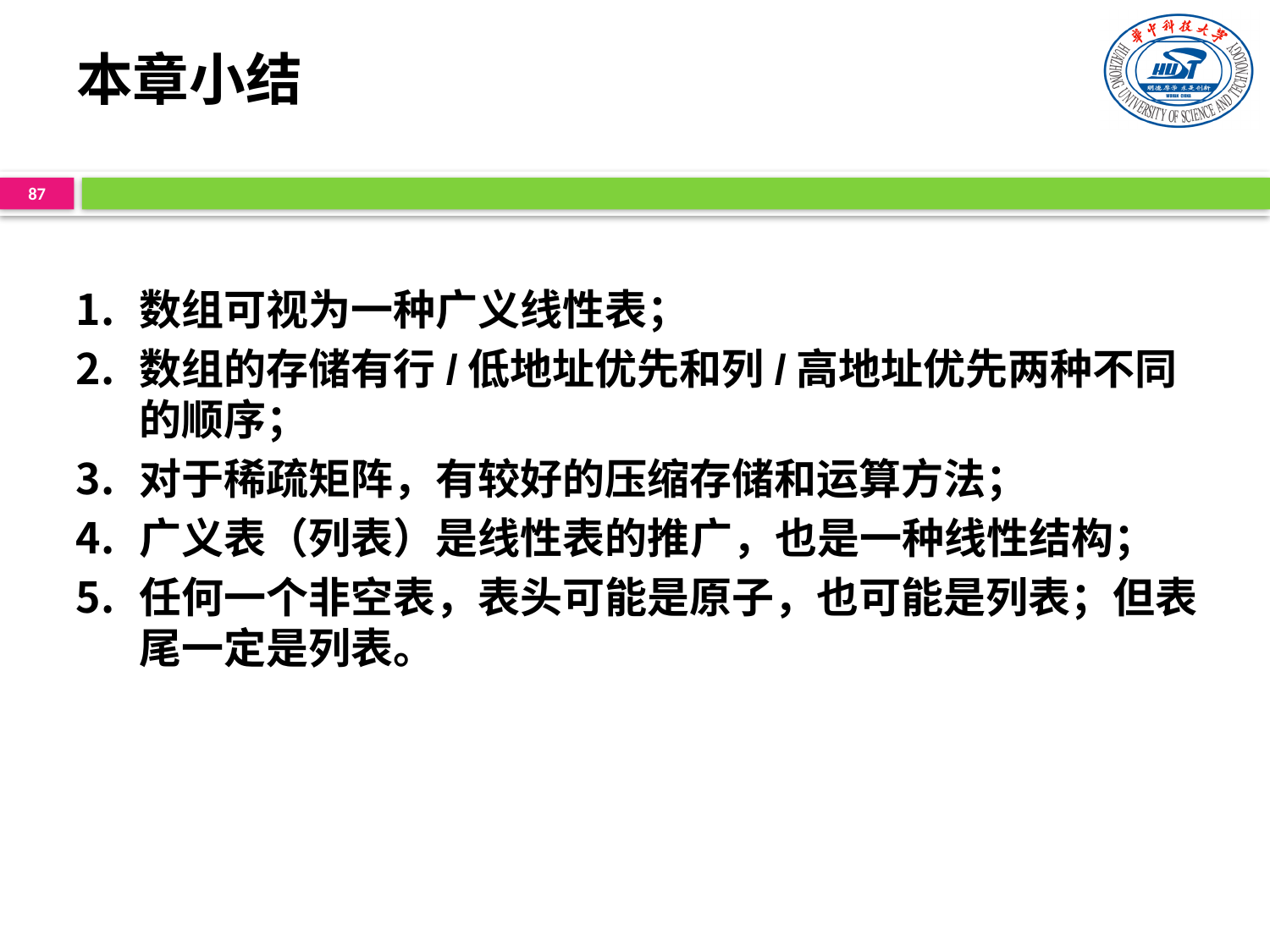

# 本章小结
87
数组可视为一种广义线性表；
数组的存储有行/低地址优先和列/高地址优先两种不同的顺序；
对于稀疏矩阵，有较好的压缩存储和运算方法；
广义表（列表）是线性表的推广，也是一种线性结构；
任何一个非空表，表头可能是原子，也可能是列表；但表尾一定是列表。